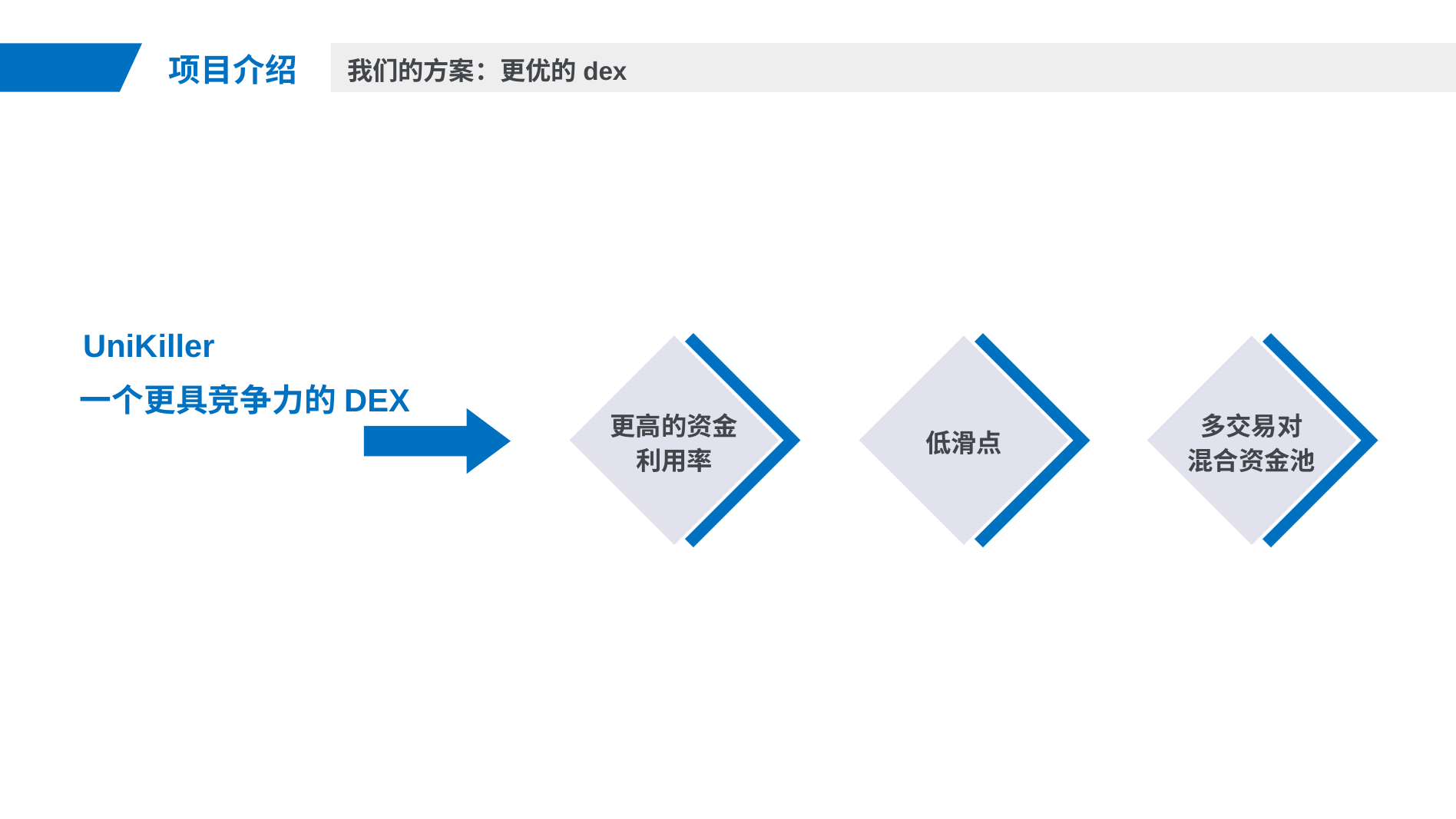

项目介绍
我们的方案：更优的dex
UniKiller
更高的资金
利用率

低滑点

多交易对
混合资金池

一个更具竞争力的DEX